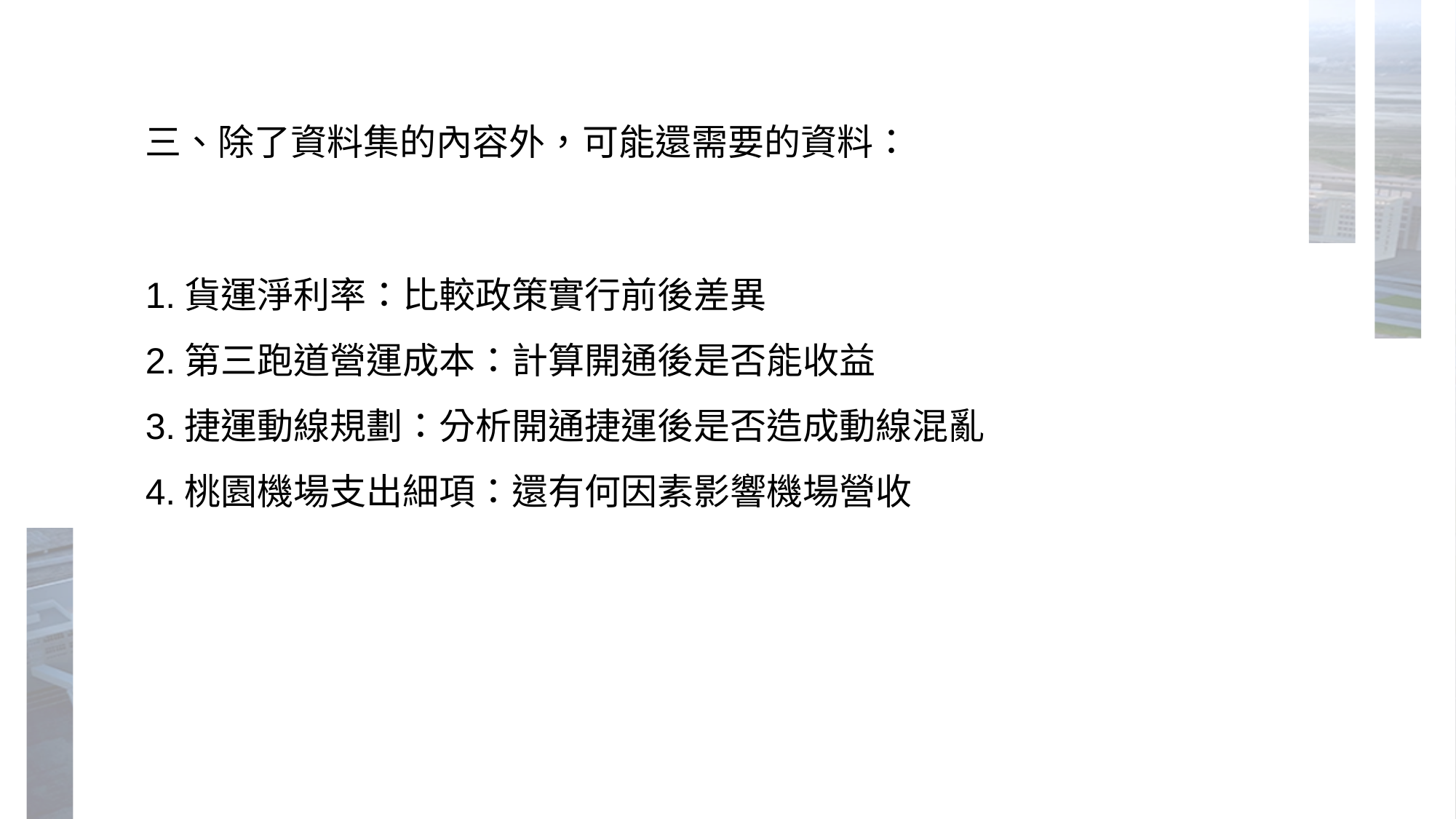

三、除了資料集的內容外，可能還需要的資料：​

1.貨運淨利率​：比較政策實行前後差異
2.第三跑道營運成本​：計算開通後是否能收益
3.捷運動線規劃​：分析開通捷運後是否造成動線混亂
4.桃園機場支出細項​：還有何因素影響機場營收